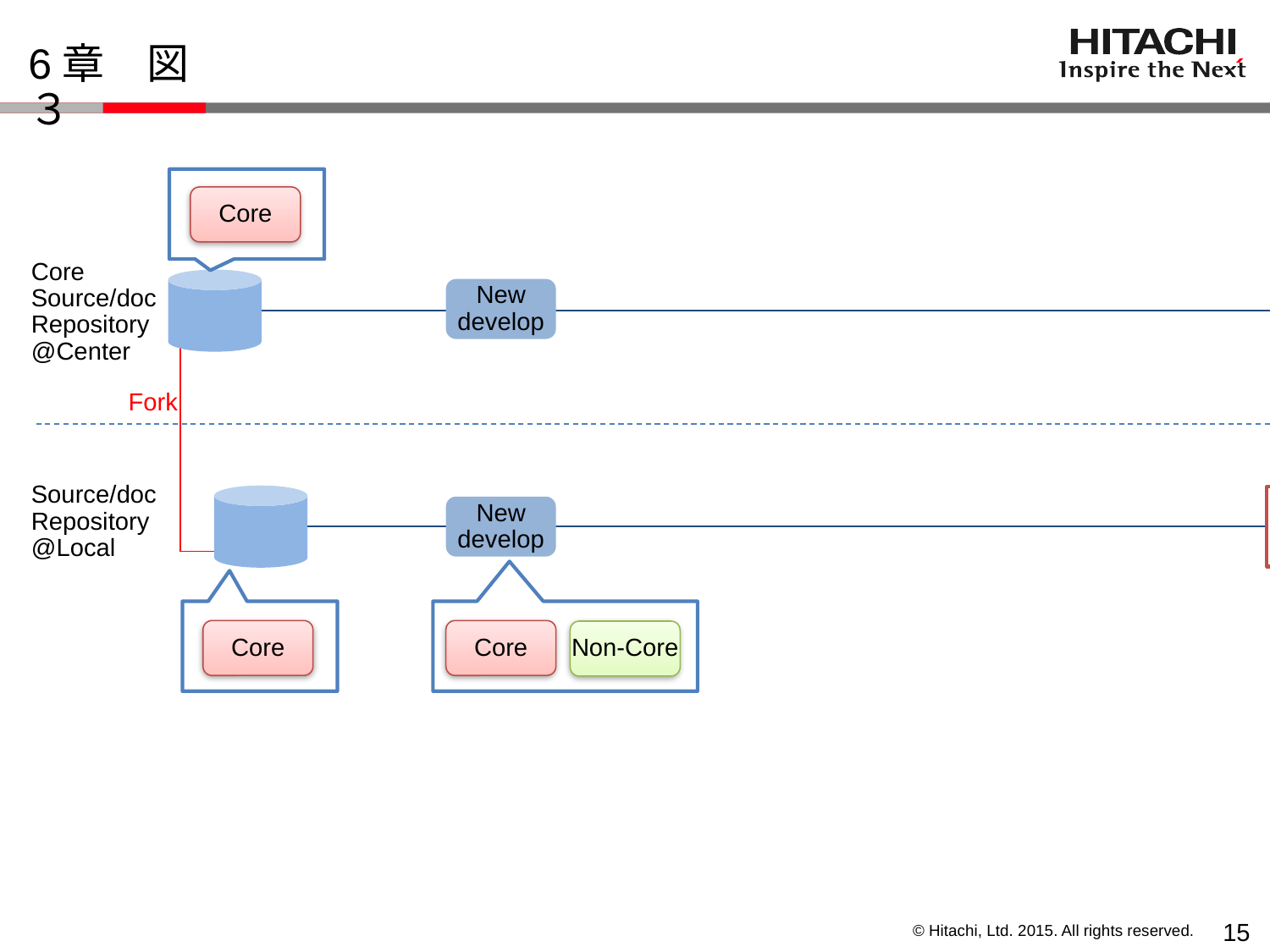

# 6章　図３

Core
Core
Source/doc
Repository
@Center

New
develop
Fork
Source/doc
Repository
@Local

release
New
develop

Core

Core
Non-Core

Core
Core
Source/doc
Repository
@CoE

Fork
release

Source/doc
Repository
@NMT
Non-core
追加

Core

Core
Non-Core
15